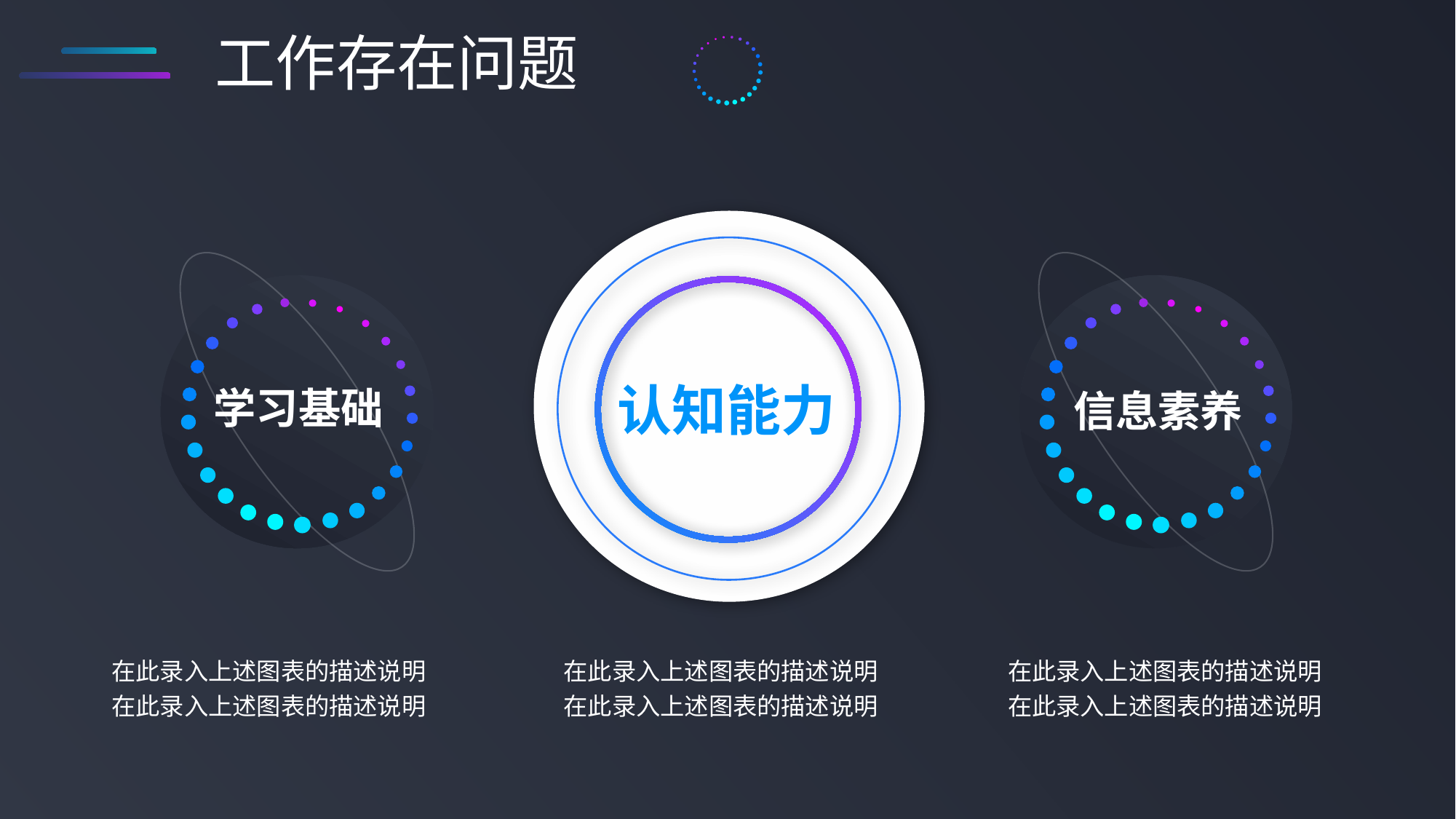

工作存在问题

认知能力
学习基础
信息素养
在此录入上述图表的描述说明在此录入上述图表的描述说明
在此录入上述图表的描述说明在此录入上述图表的描述说明
在此录入上述图表的描述说明在此录入上述图表的描述说明